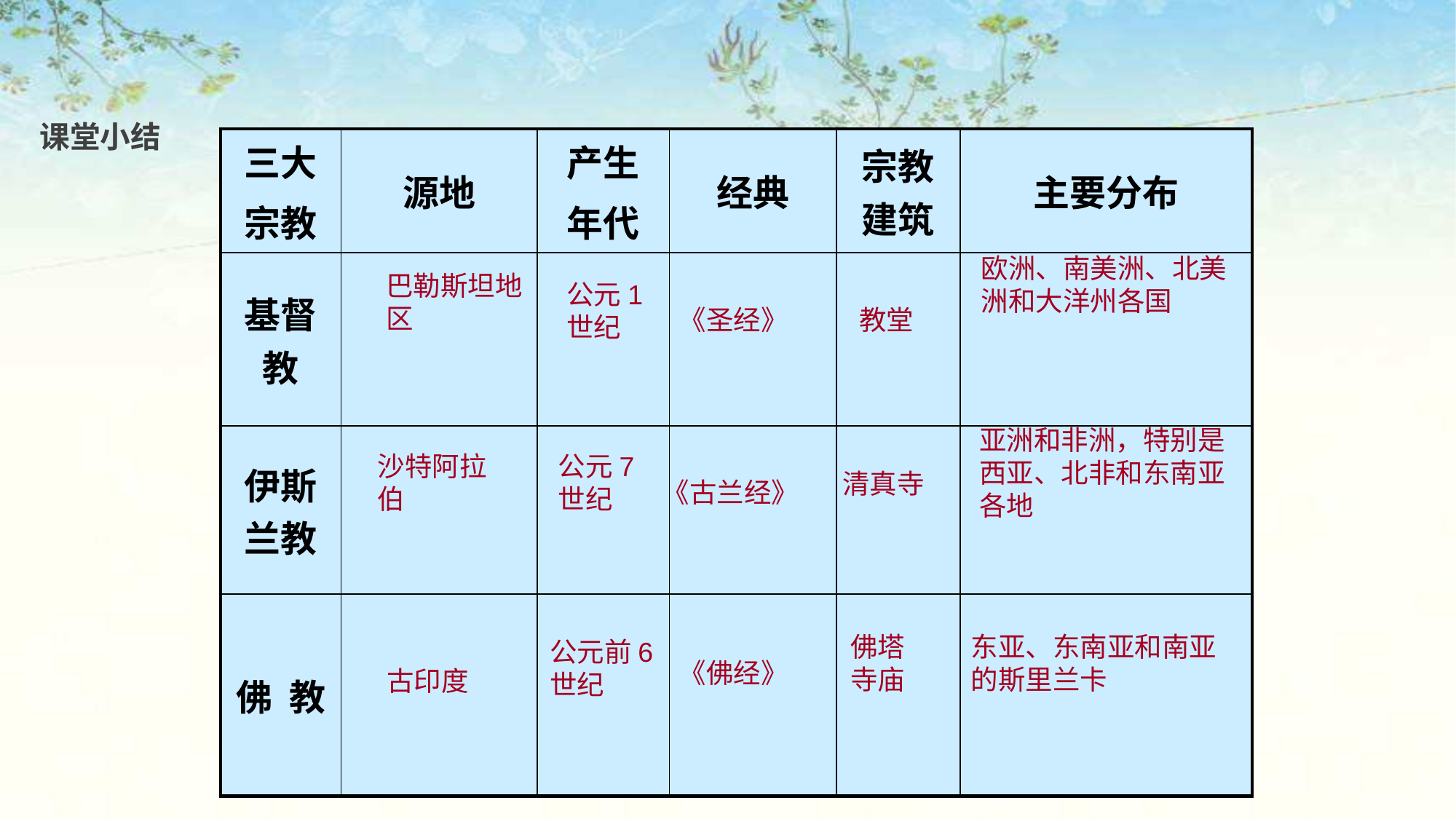

课堂小结
| 三大 宗教 | 源地 | 产生 年代 | 经典 | 宗教建筑 | 主要分布 |
| --- | --- | --- | --- | --- | --- |
| 基督教 |  |  |  |  |  |
| 伊斯兰教 |  |  |  |  |  |
| 佛 教 |  |  |  |  |  |
欧洲、南美洲、北美洲和大洋州各国
巴勒斯坦地区
公元1世纪
《圣经》
教堂
亚洲和非洲，特别是西亚、北非和东南亚各地
沙特阿拉伯
公元7世纪
清真寺
《古兰经》
佛塔
寺庙
东亚、东南亚和南亚的斯里兰卡
公元前6世纪
《佛经》
古印度